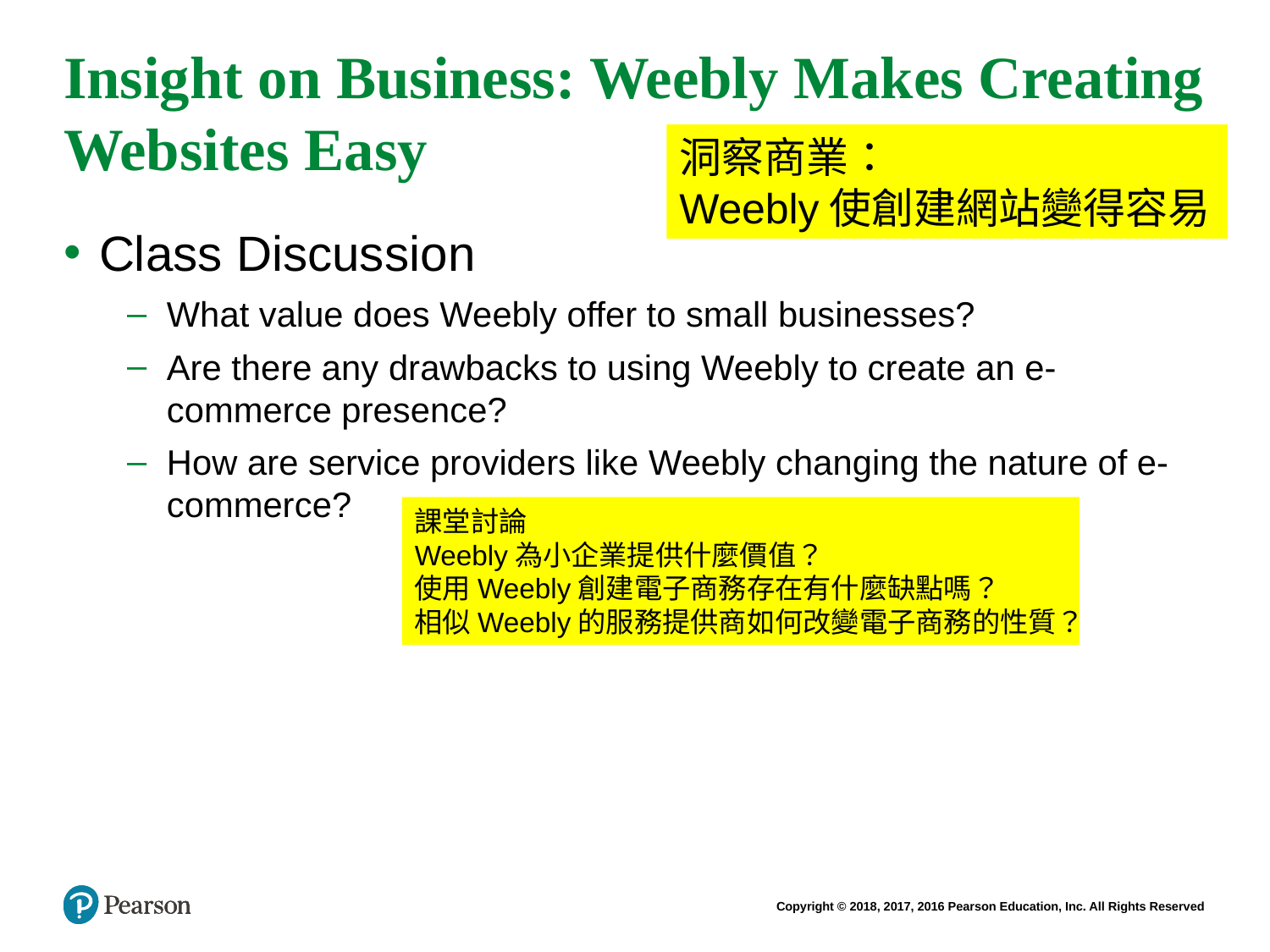

# Insight on Business: Weebly Makes Creating Websites Easy
洞察商業：
Weebly使創建網站變得容易
Class Discussion
What value does Weebly offer to small businesses?
Are there any drawbacks to using Weebly to create an e-commerce presence?
How are service providers like Weebly changing the nature of e-commerce?
課堂討論
Weebly為小企業提供什麼價值？
使用Weebly創建電子商務存在有什麼缺點嗎？
相似Weebly的服務提供商如何改變電子商務的性質？